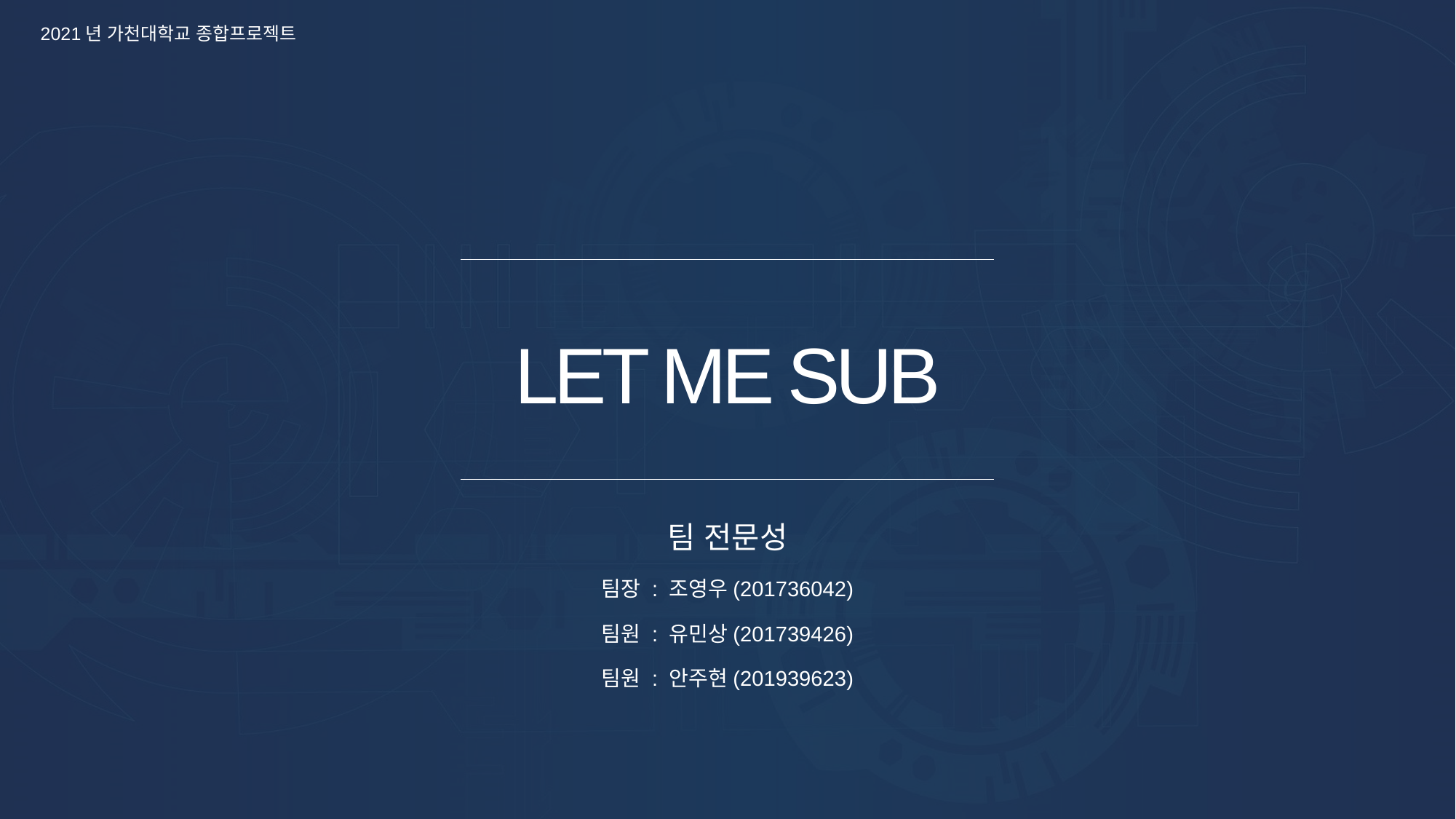

2021년 가천대학교 종합프로젝트
LET ME SUB
팀 전문성
팀장 : 조영우(201736042)
팀원 : 유민상(201739426)
팀원 : 안주현(201939623)